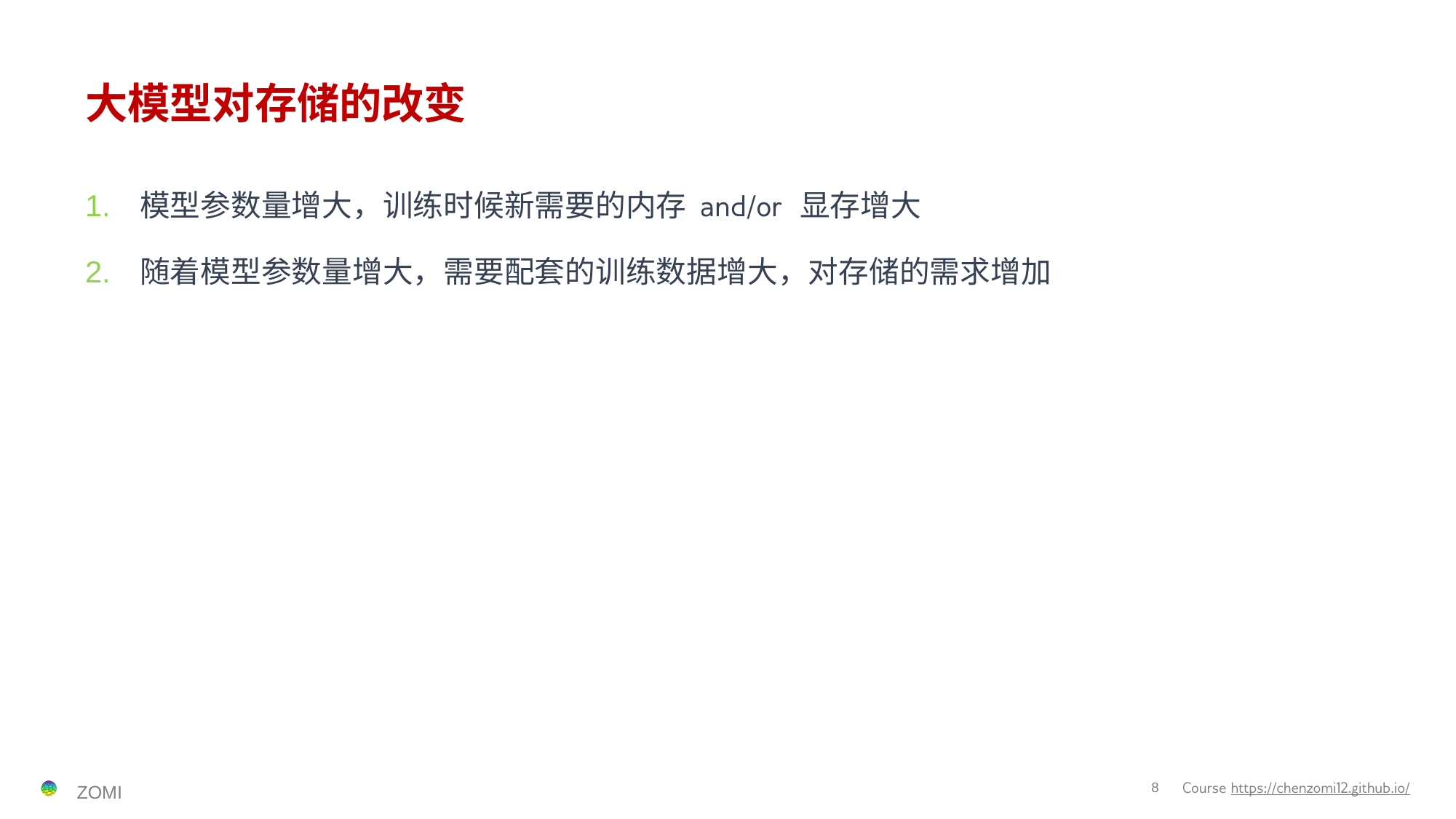

# 大模型对存储的改变
模型参数量增大，训练时候新需要的内存 and/or 显存增大
随着模型参数量增大，需要配套的训练数据增大，对存储的需求增加